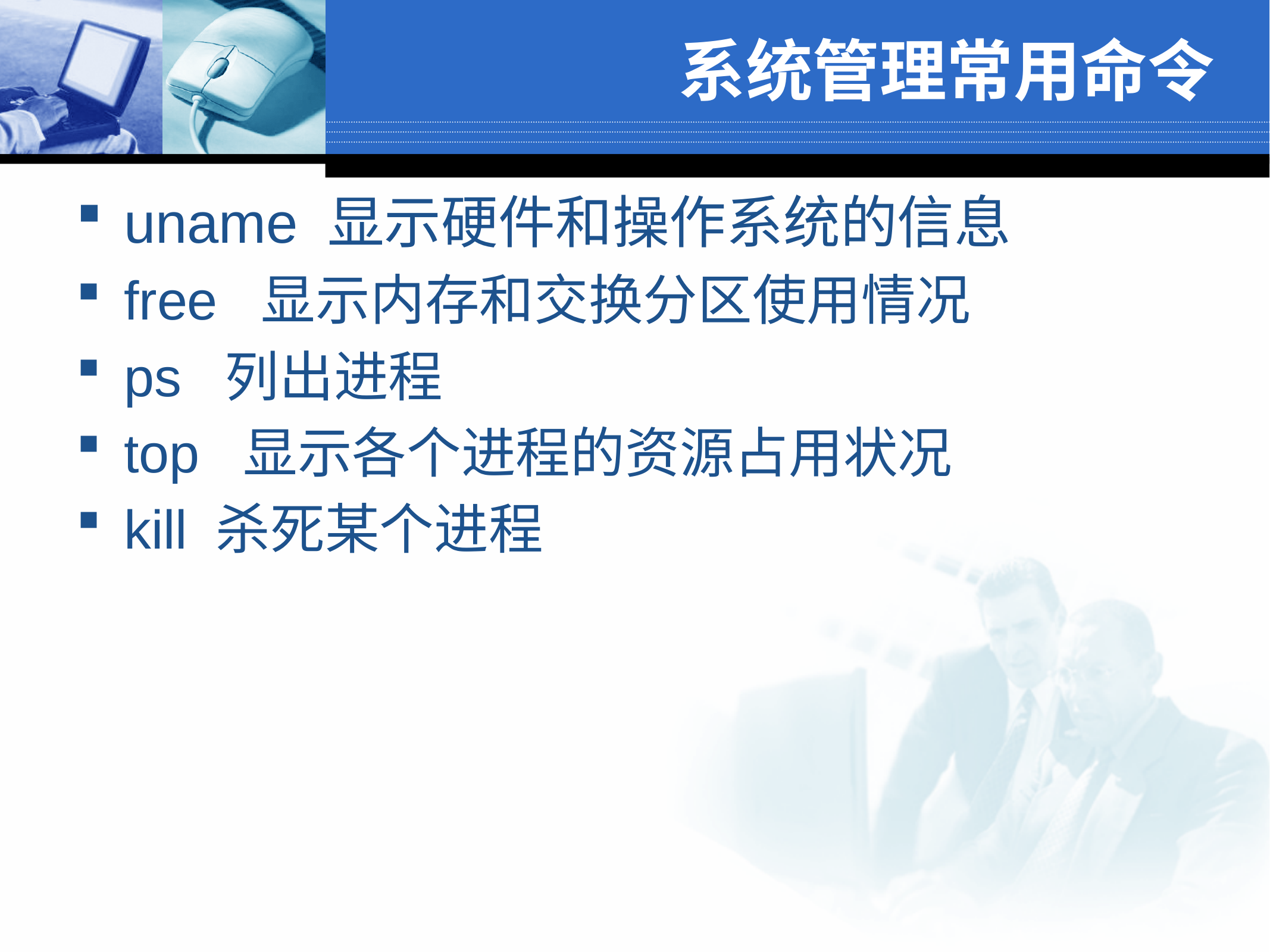

# 系统管理常用命令
uname 显示硬件和操作系统的信息
free  显示内存和交换分区使用情况
ps  列出进程
top  显示各个进程的资源占用状况
kill 杀死某个进程